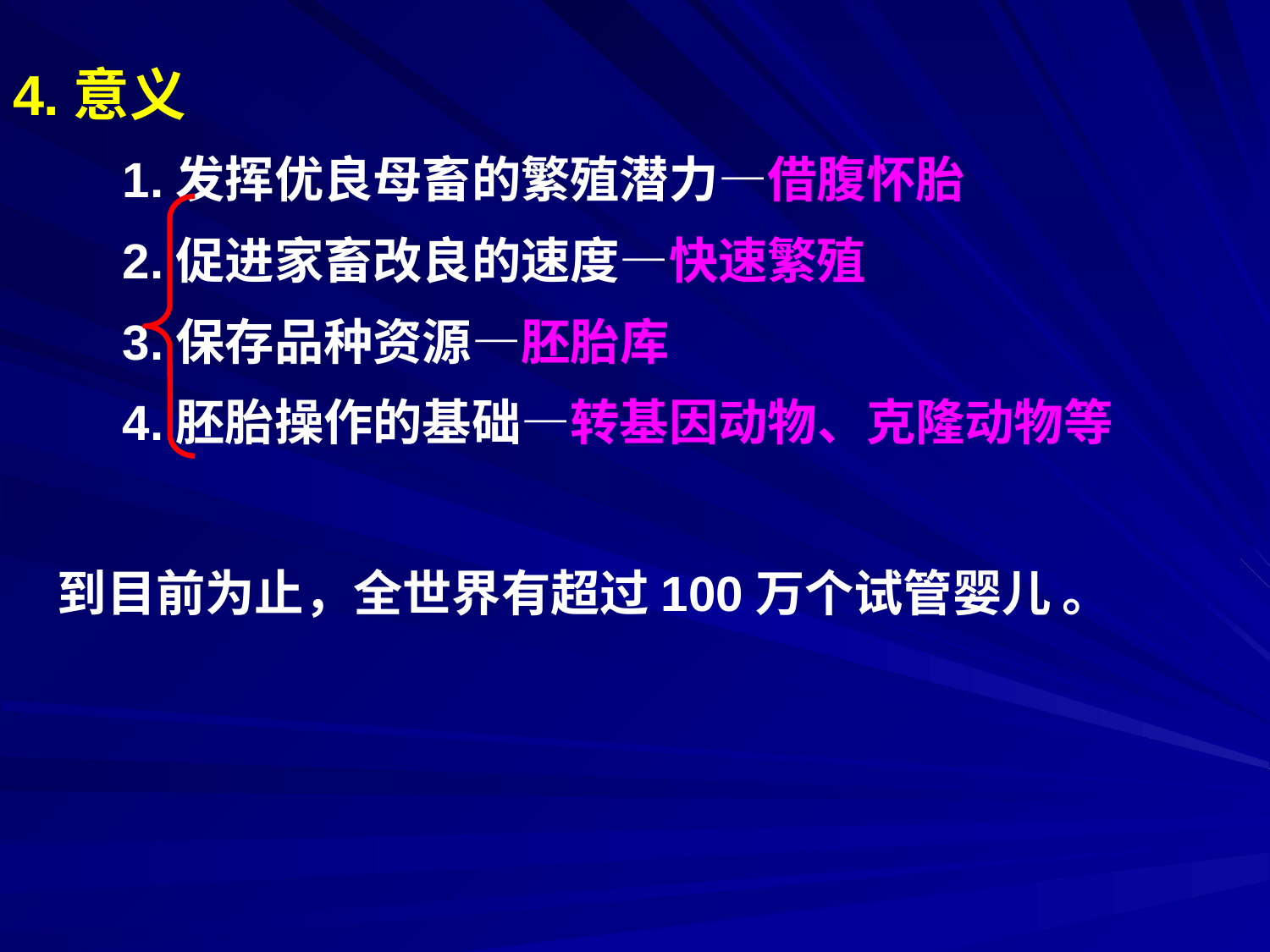

4.意义
        1.发挥优良母畜的繁殖潜力—借腹怀胎
        2.促进家畜改良的速度—快速繁殖
        3.保存品种资源—胚胎库
        4.胚胎操作的基础—转基因动物、克隆动物等

到目前为止，全世界有超过100万个试管婴儿 。